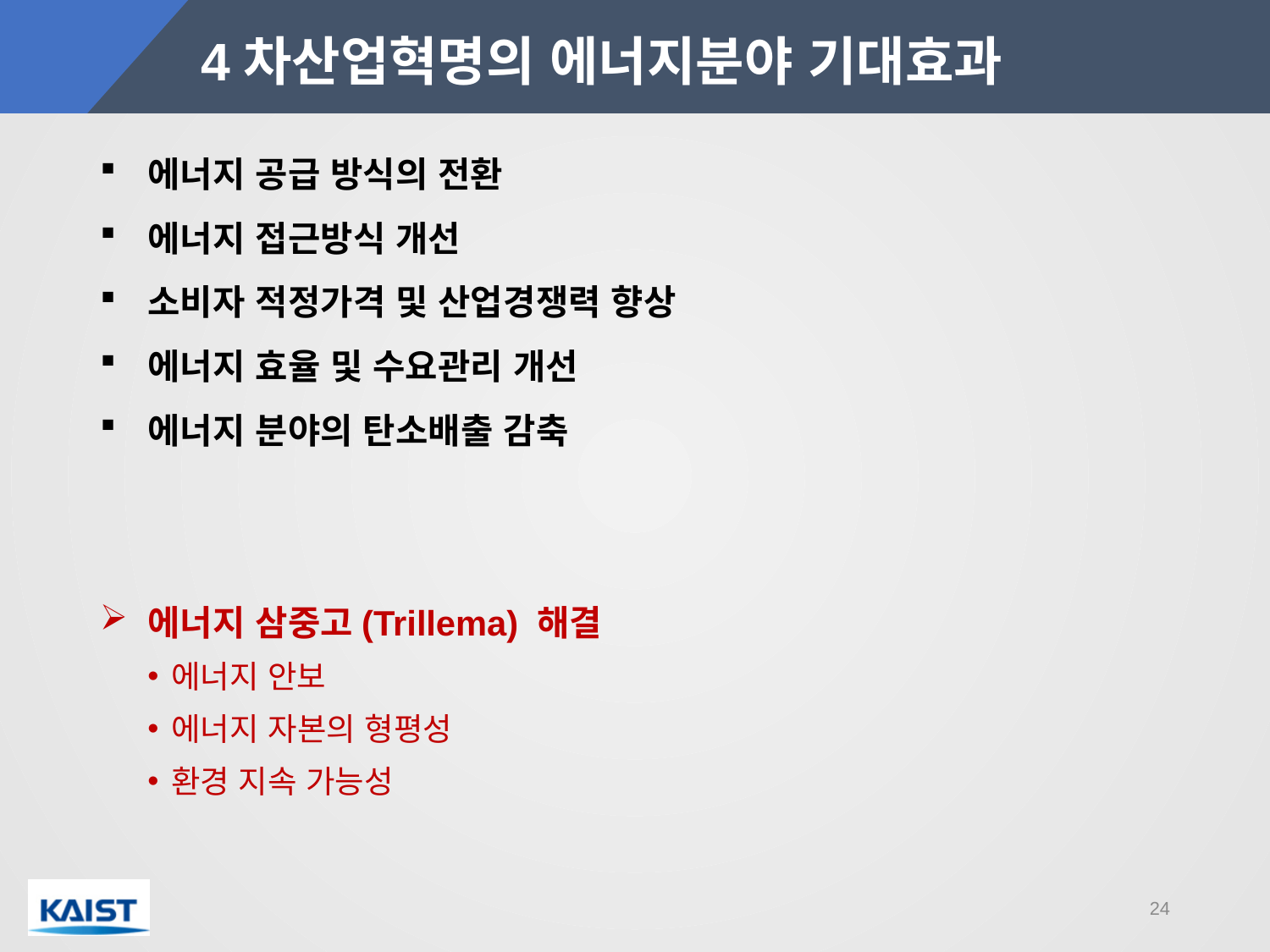

# 4차산업혁명의 에너지분야 기대효과
에너지 공급 방식의 전환
에너지 접근방식 개선
소비자 적정가격 및 산업경쟁력 향상
에너지 효율 및 수요관리 개선
에너지 분야의 탄소배출 감축

에너지 삼중고(Trillema) 해결
에너지 안보
에너지 자본의 형평성
환경 지속 가능성

24